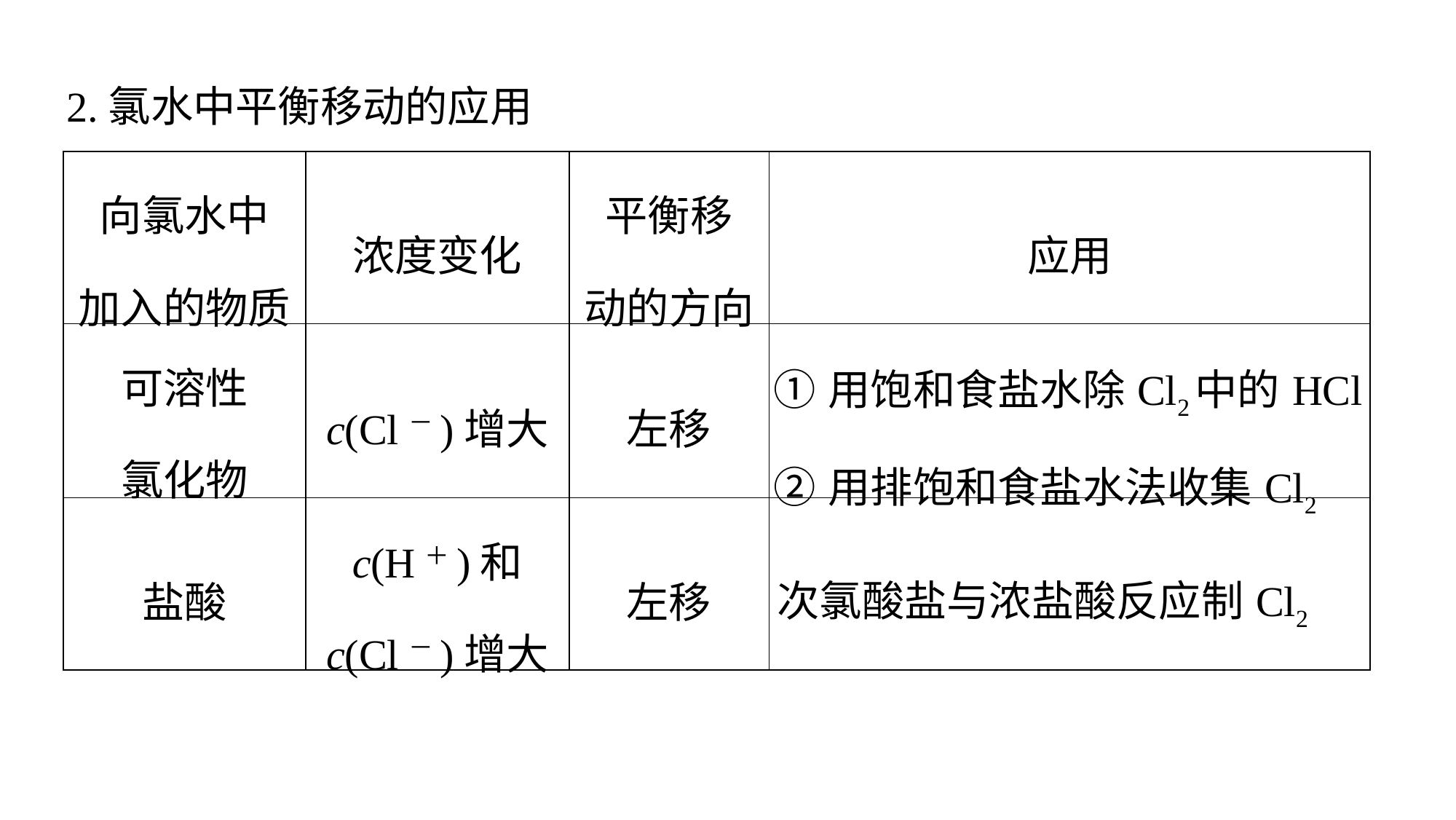

2.氯水中平衡移动的应用
| 向氯水中 加入的物质 | 浓度变化 | 平衡移 动的方向 | 应用 |
| --- | --- | --- | --- |
| 可溶性 氯化物 | c(Cl－)增大 | 左移 | ①用饱和食盐水除Cl2中的HCl ②用排饱和食盐水法收集Cl2 |
| 盐酸 | c(H＋)和 c(Cl－)增大 | 左移 | 次氯酸盐与浓盐酸反应制Cl2 |